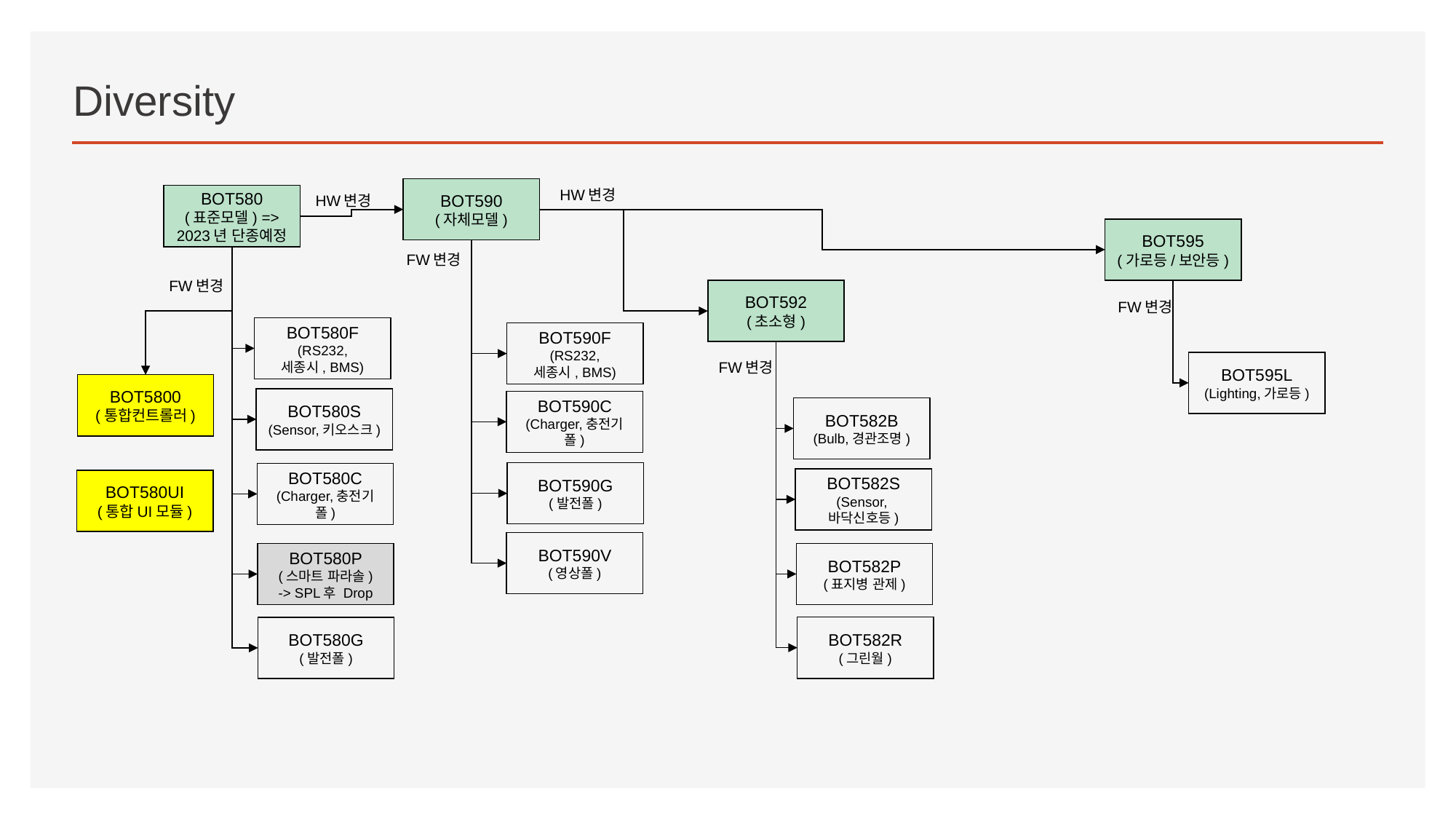

# Diversity
BOT590
(자체모델)
HW변경
BOT580
(표준모델) => 2023년 단종예정
HW변경
BOT595
(가로등/보안등)
FW변경
FW변경
BOT592
(초소형)
FW변경
BOT580F
(RS232,
세종시, BMS)
BOT590F
(RS232,
세종시, BMS)
BOT595L
(Lighting,가로등)
FW변경
BOT5800
(통합컨트롤러)
BOT580S
(Sensor,키오스크)
BOT590C
(Charger,충전기폴)
BOT582B
(Bulb,경관조명)
BOT590G
(발전폴)
BOT580C
(Charger,충전기폴)
BOT582S
(Sensor,바닥신호등)
BOT580UI
(통합UI모듈)
BOT590V
(영상폴)
BOT582P
(표지병 관제)
BOT580P
(스마트 파라솔)
-> SPL후 Drop
BOT582R
(그린월)
BOT580G
(발전폴)